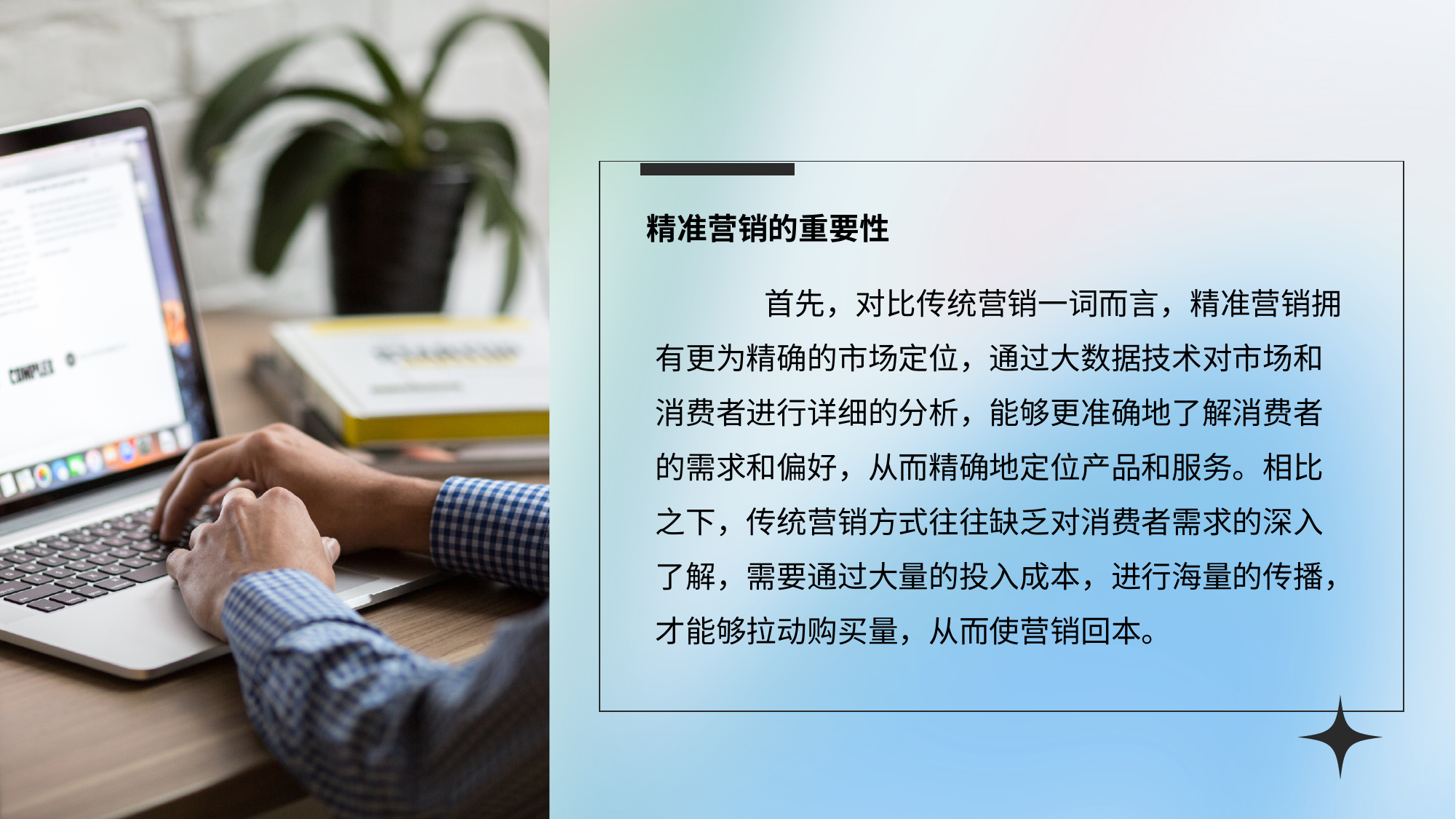

精准营销的重要性
	首先，对比传统营销一词而言，精准营销拥有更为精确的市场定位，通过大数据技术对市场和消费者进行详细的分析，能够更准确地了解消费者的需求和偏好，从而精确地定位产品和服务。相比之下，传统营销方式往往缺乏对消费者需求的深入了解，需要通过大量的投入成本，进行海量的传播，才能够拉动购买量，从而使营销回本。